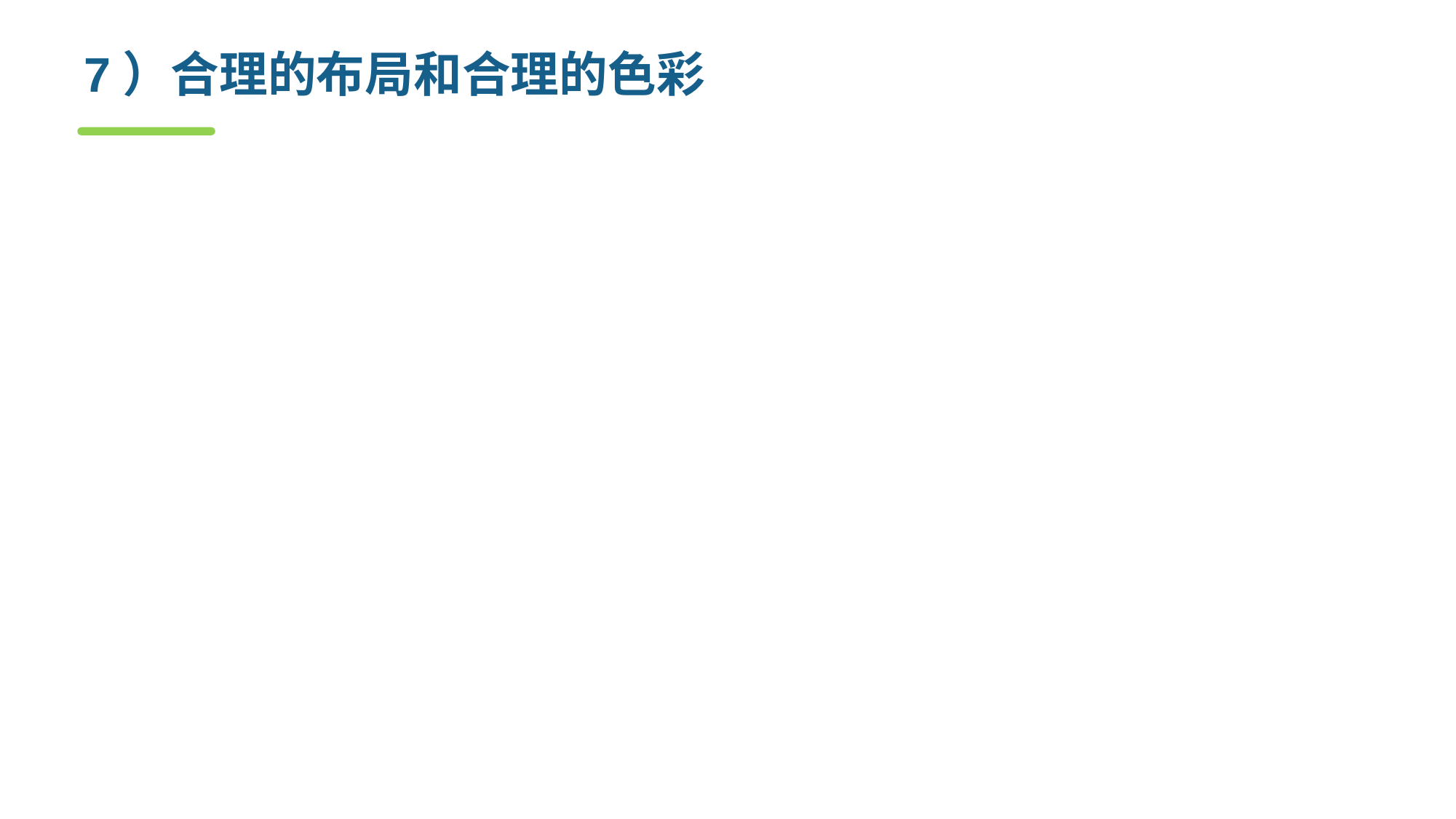

# 7）合理的布局和合理的色彩
合理的布局
界面的总体布局应当有一定的逻辑性，最好能够与工作流程吻合。界面设计人员只有仔细地分析软件的需求，才能提取对界面布局有价值的信息。
窗口（或页面）上的界面元素的布局应当整齐清爽。界面元素应当在水平或者垂直方向对齐，行、列的间距保持一致。
窗体的尺寸要合适，界面元素不应放得太满，边界处需要留有一定的空间，也不可过于宽松，显得零乱。
界面元素需要一致的对齐方式，以避免参差不齐的视觉效果。同类的界面元素尽量保持大小一致，起码要保证高度或宽度的一致（例如命令按钮）。逻辑相关的元素要就近放置，便于用户操作。
要善于利用窗体和界面元素的空白，以及分割用的线条。
52